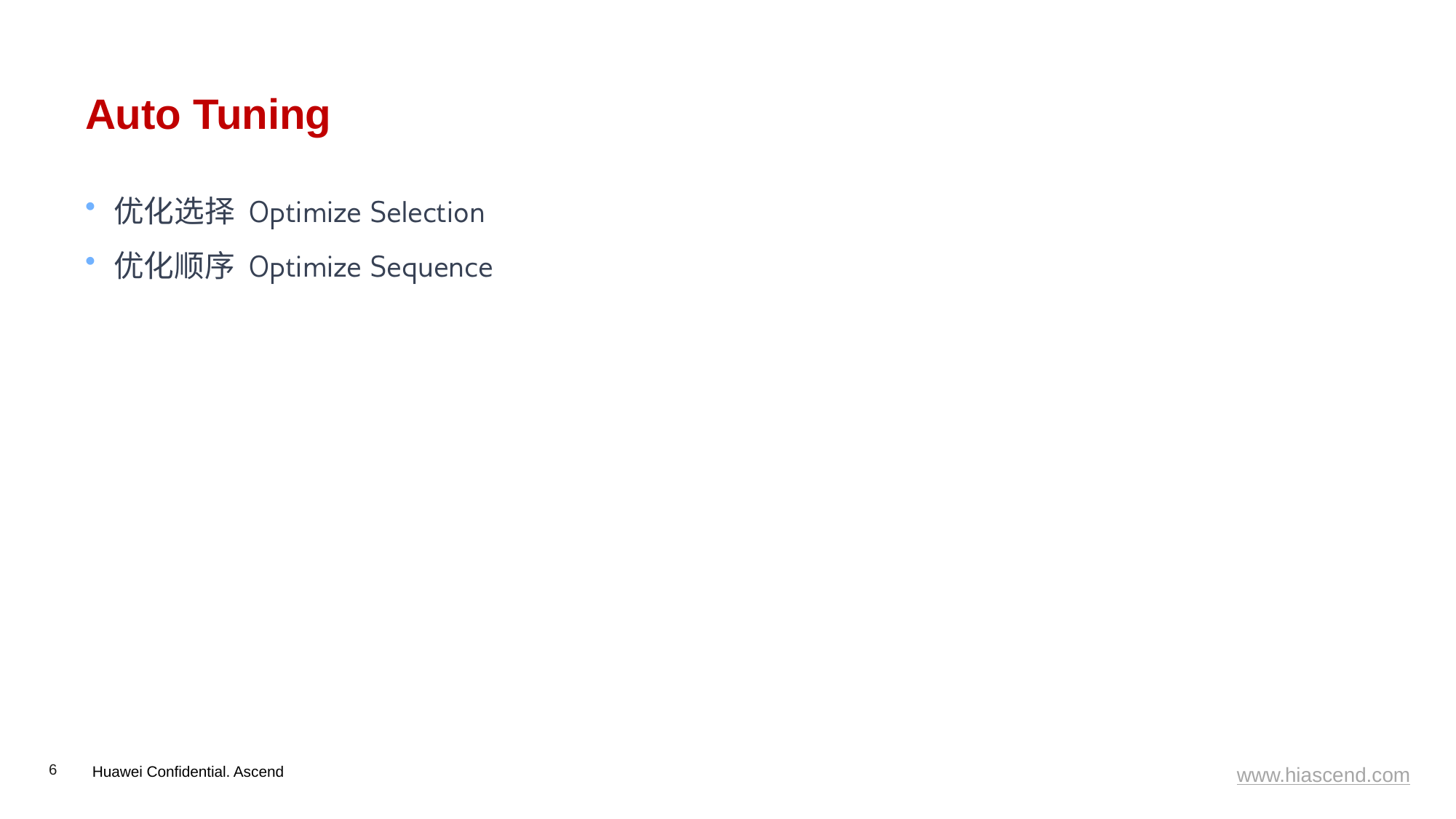

# Auto Tuning
优化选择 Optimize Selection
优化顺序 Optimize Sequence